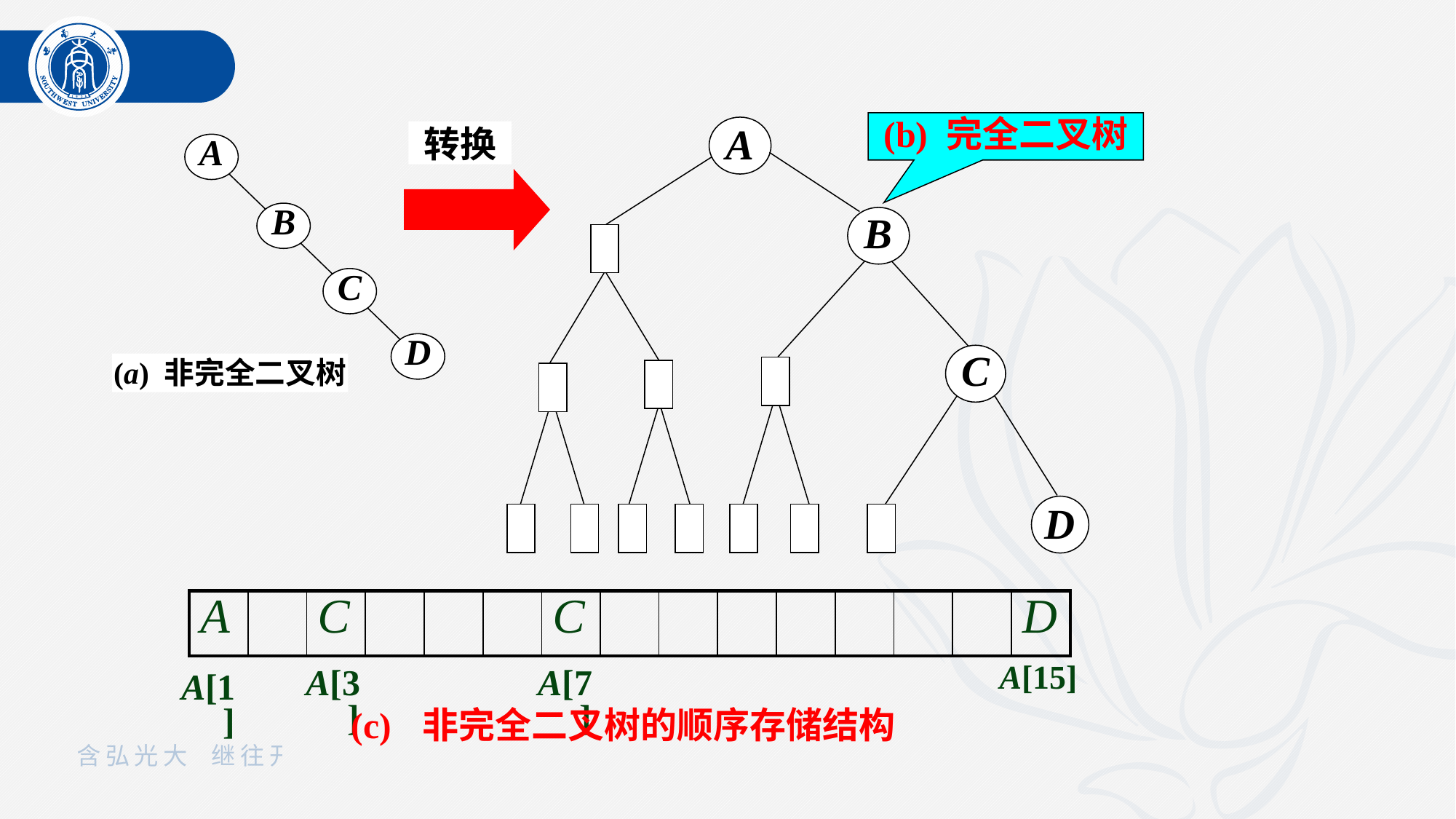

(b) 完全二叉树
A

B

C

D

转换
A

B
C
D

(a) 非完全二叉树
| A |  | C |  |  |  | C |  |  |  |  |  |  |  | D |
| --- | --- | --- | --- | --- | --- | --- | --- | --- | --- | --- | --- | --- | --- | --- |
A[15]
A[3]
A[7]
A[1]
(c) 非完全二叉树的顺序存储结构